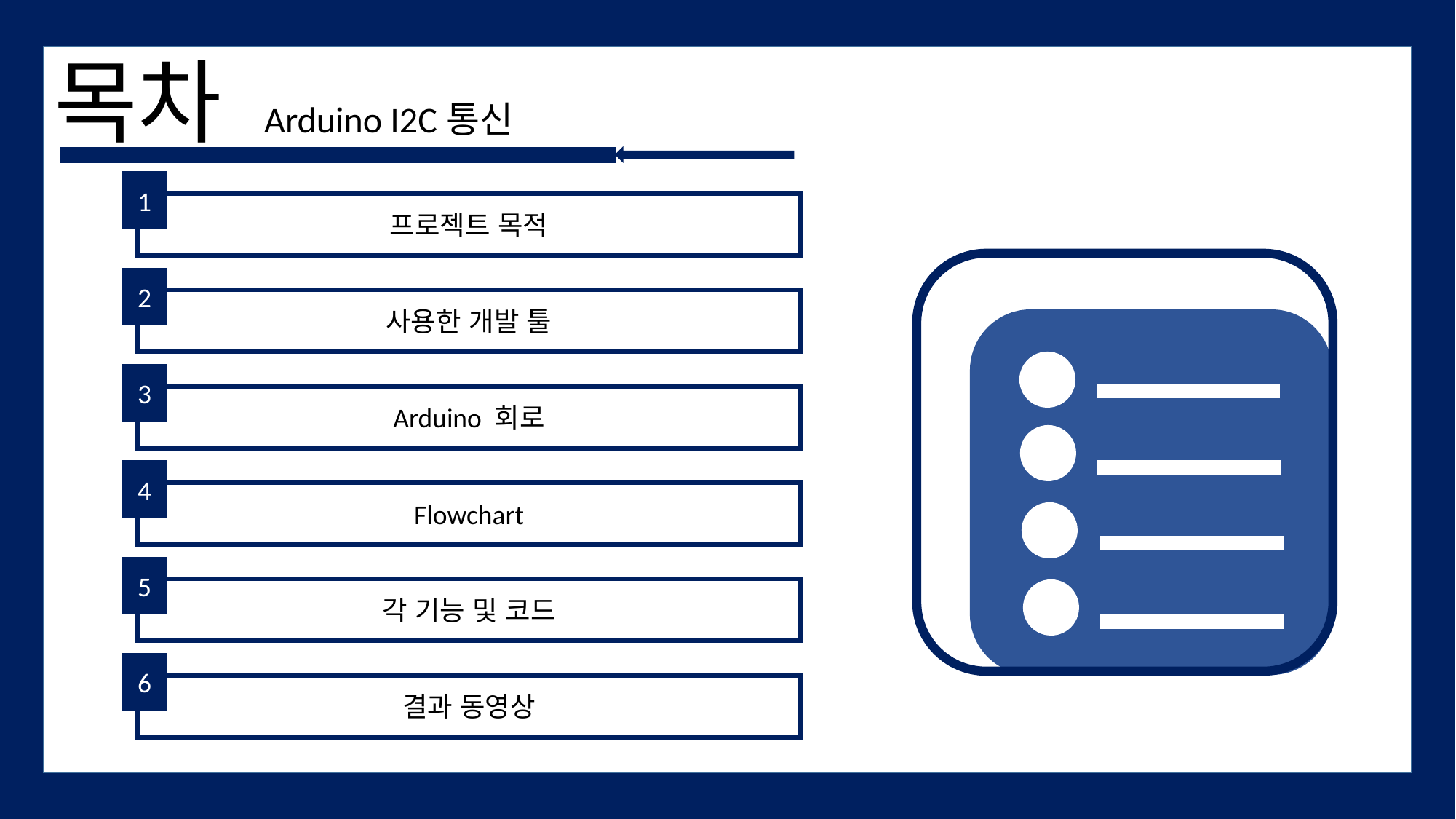

목차

Arduino I2C통신

1
프로젝트 목적
2
사용한 개발 툴
3
Arduino 회로
4
Flowchart
5
각 기능 및 코드
6
결과 동영상